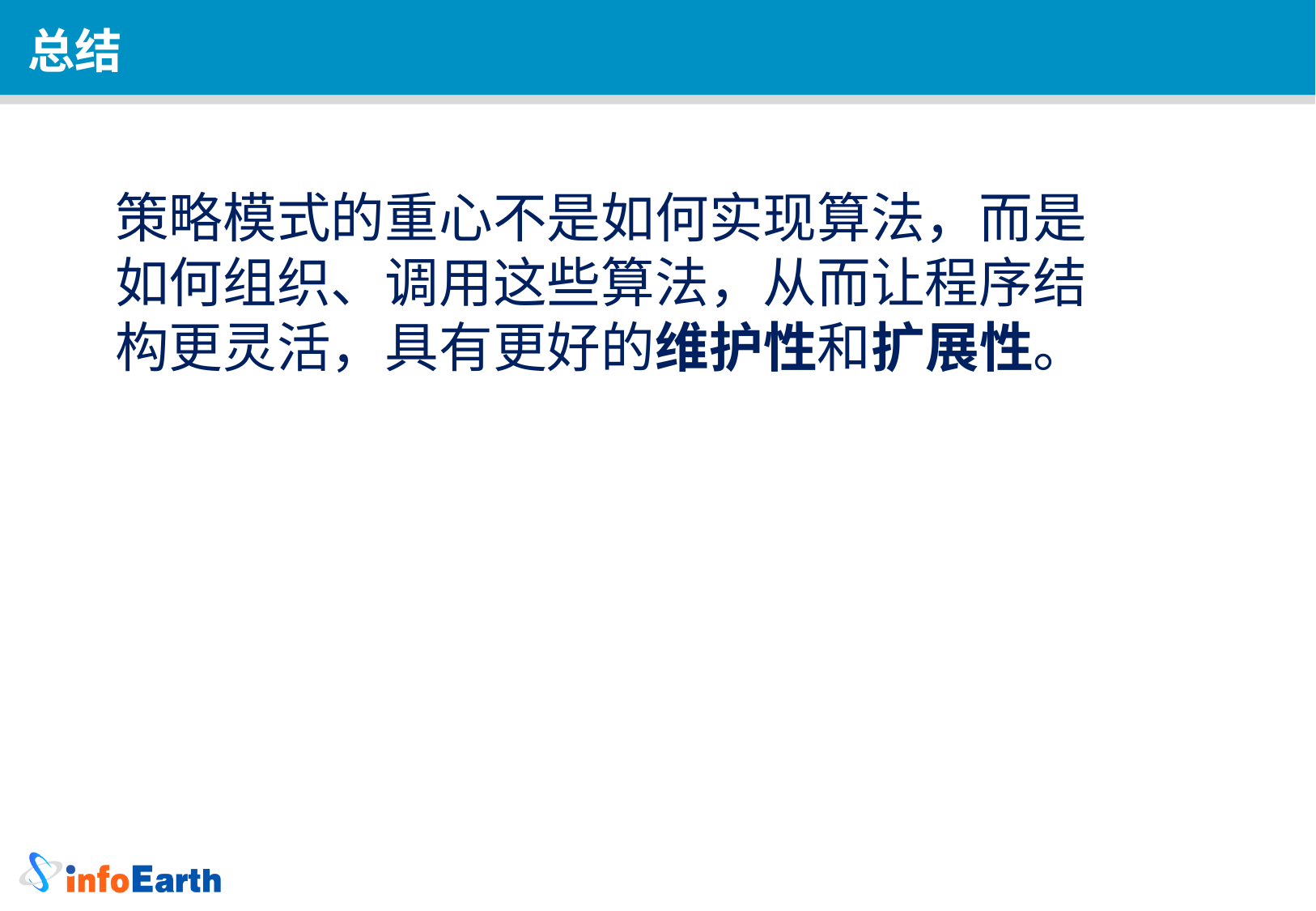

总结
策略模式的重心不是如何实现算法，而是如何组织、调用这些算法，从而让程序结构更灵活，具有更好的维护性和扩展性。